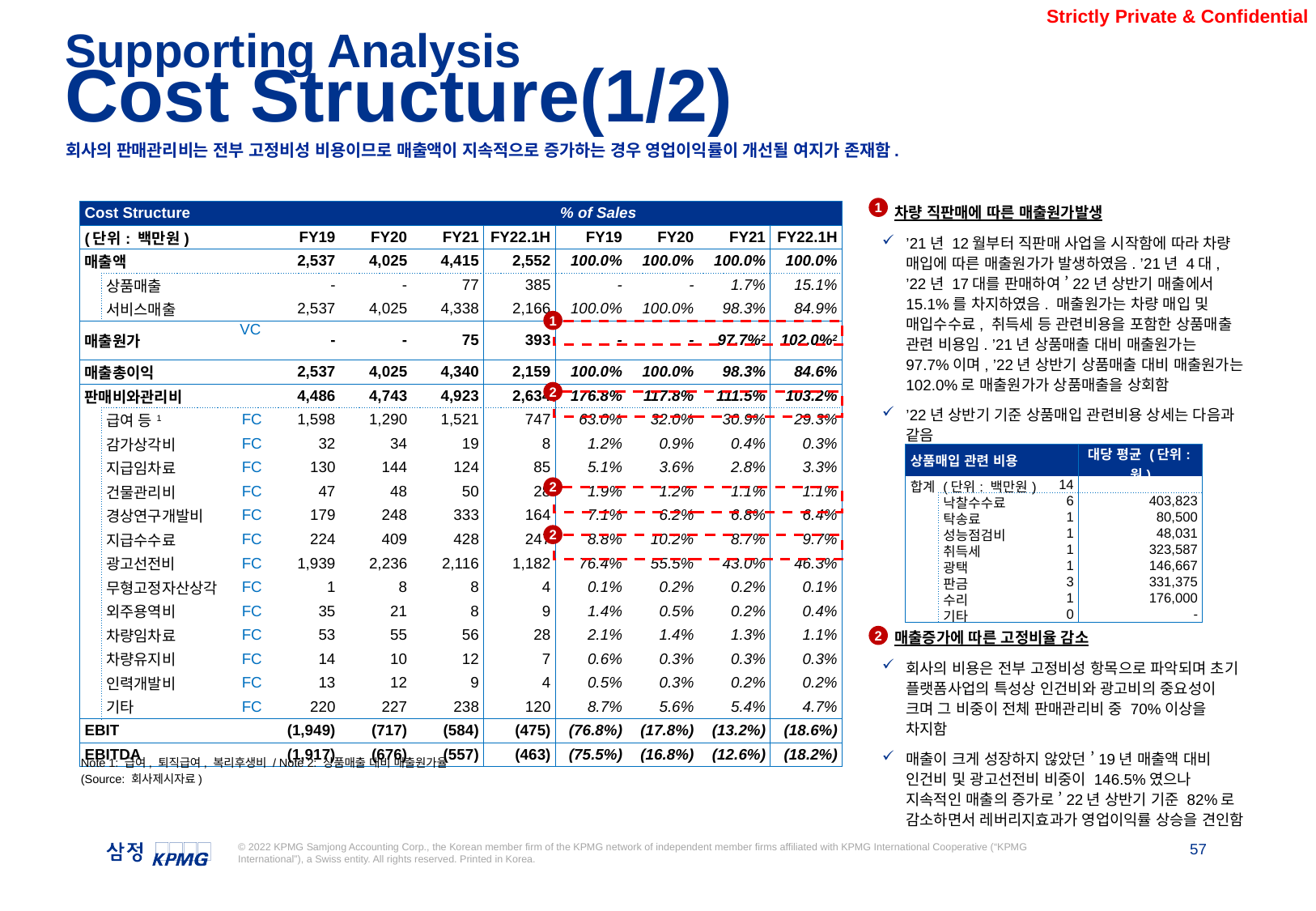

Supporting Analysis
Cost Structure(1/2)
회사의 판매관리비는 전부 고정비성 비용이므로 매출액이 지속적으로 증가하는 경우 영업이익률이 개선될 여지가 존재함.
1
| Cost Structure |  |  |  |  |  |  | % of Sales |  |  |  |
| --- | --- | --- | --- | --- | --- | --- | --- | --- | --- | --- |
| (단위: 백만원) |  |  | FY19 | FY20 | FY21 | FY22.1H | FY19 | FY20 | FY21 | FY22.1H |
| 매출액 |  |  | 2,537 | 4,025 | 4,415 | 2,552 | 100.0% | 100.0% | 100.0% | 100.0% |
|  | 상품매출 |  | - | - | 77 | 385 | - | - | 1.7% | 15.1% |
|  | 서비스매출 |  | 2,537 | 4,025 | 4,338 | 2,166 | 100.0% | 100.0% | 98.3% | 84.9% |
| 매출원가 |  | VC | - | - | 75 | 393 | - | - | 97.7%2 | 102.0%2 |
| 매출총이익 |  |  | 2,537 | 4,025 | 4,340 | 2,159 | 100.0% | 100.0% | 98.3% | 84.6% |
| 판매비와관리비 |  |  | 4,486 | 4,743 | 4,923 | 2,634 | 176.8% | 117.8% | 111.5% | 103.2% |
|  | 급여 등1 | FC | 1,598 | 1,290 | 1,521 | 747 | 63.0% | 32.0% | 30.9% | 29.3% |
|  | 감가상각비 | FC | 32 | 34 | 19 | 8 | 1.2% | 0.9% | 0.4% | 0.3% |
|  | 지급임차료 | FC | 130 | 144 | 124 | 85 | 5.1% | 3.6% | 2.8% | 3.3% |
|  | 건물관리비 | FC | 47 | 48 | 50 | 28 | 1.9% | 1.2% | 1.1% | 1.1% |
|  | 경상연구개발비 | FC | 179 | 248 | 333 | 164 | 7.1% | 6.2% | 6.8% | 6.4% |
|  | 지급수수료 | FC | 224 | 409 | 428 | 247 | 8.8% | 10.2% | 8.7% | 9.7% |
|  | 광고선전비 | FC | 1,939 | 2,236 | 2,116 | 1,182 | 76.4% | 55.5% | 43.0% | 46.3% |
|  | 무형고정자산상각 | FC | 1 | 8 | 8 | 4 | 0.1% | 0.2% | 0.2% | 0.1% |
|  | 외주용역비 | FC | 35 | 21 | 8 | 9 | 1.4% | 0.5% | 0.2% | 0.4% |
|  | 차량임차료 | FC | 53 | 55 | 56 | 28 | 2.1% | 1.4% | 1.3% | 1.1% |
|  | 차량유지비 | FC | 14 | 10 | 12 | 7 | 0.6% | 0.3% | 0.3% | 0.3% |
|  | 인력개발비 | FC | 13 | 12 | 9 | 4 | 0.5% | 0.3% | 0.2% | 0.2% |
|  | 기타 | FC | 220 | 227 | 238 | 120 | 8.7% | 5.6% | 5.4% | 4.7% |
| EBIT |  |  | (1,949) | (717) | (584) | (475) | (76.8%) | (17.8%) | (13.2%) | (18.6%) |
| EBITDA |  |  | (1,917) | (676) | (557) | (463) | (75.5%) | (16.8%) | (12.6%) | (18.2%) |
차량 직판매에 따른 매출원가발생
’21년 12월부터 직판매 사업을 시작함에 따라 차량 매입에 따른 매출원가가 발생하였음. ’21년 4대, ’22년 17대를 판매하여 ’22년 상반기 매출에서 15.1%를 차지하였음. 매출원가는 차량 매입 및 매입수수료, 취득세 등 관련비용을 포함한 상품매출 관련 비용임. ’21년 상품매출 대비 매출원가는 97.7%이며, ’22년 상반기 상품매출 대비 매출원가는 102.0%로 매출원가가 상품매출을 상회함
’22년 상반기 기준 상품매입 관련비용 상세는 다음과 같음

매출증가에 따른 고정비율 감소
회사의 비용은 전부 고정비성 항목으로 파악되며 초기 플랫폼사업의 특성상 인건비와 광고비의 중요성이 크며 그 비중이 전체 판매관리비 중 70%이상을 차지함
매출이 크게 성장하지 않았던 ’19년 매출액 대비 인건비 및 광고선전비 비중이 146.5%였으나 지속적인 매출의 증가로 ’22년 상반기 기준 82%로 감소하면서 레버리지효과가 영업이익률 상승을 견인함

1

2

| 상품매입 관련 비용 |  |  | 대당 평균 (단위:원) |
| --- | --- | --- | --- |
| 합계 (단위: 백만원) |  | 14 |  |
|  | 낙찰수수료 | 6 | 403,823 |
|  | 탁송료 | 1 | 80,500 |
|  | 성능점검비 | 1 | 48,031 |
|  | 취득세 | 1 | 323,587 |
|  | 광택 | 1 | 146,667 |
|  | 판금 | 3 | 331,375 |
|  | 수리 | 1 | 176,000 |
|  | 기타 | 0 | - |
2

2

2
Note 1: 급여, 퇴직급여, 복리후생비 / Note 2: 상품매출 대비 매출원가율
(Source: 회사제시자료)